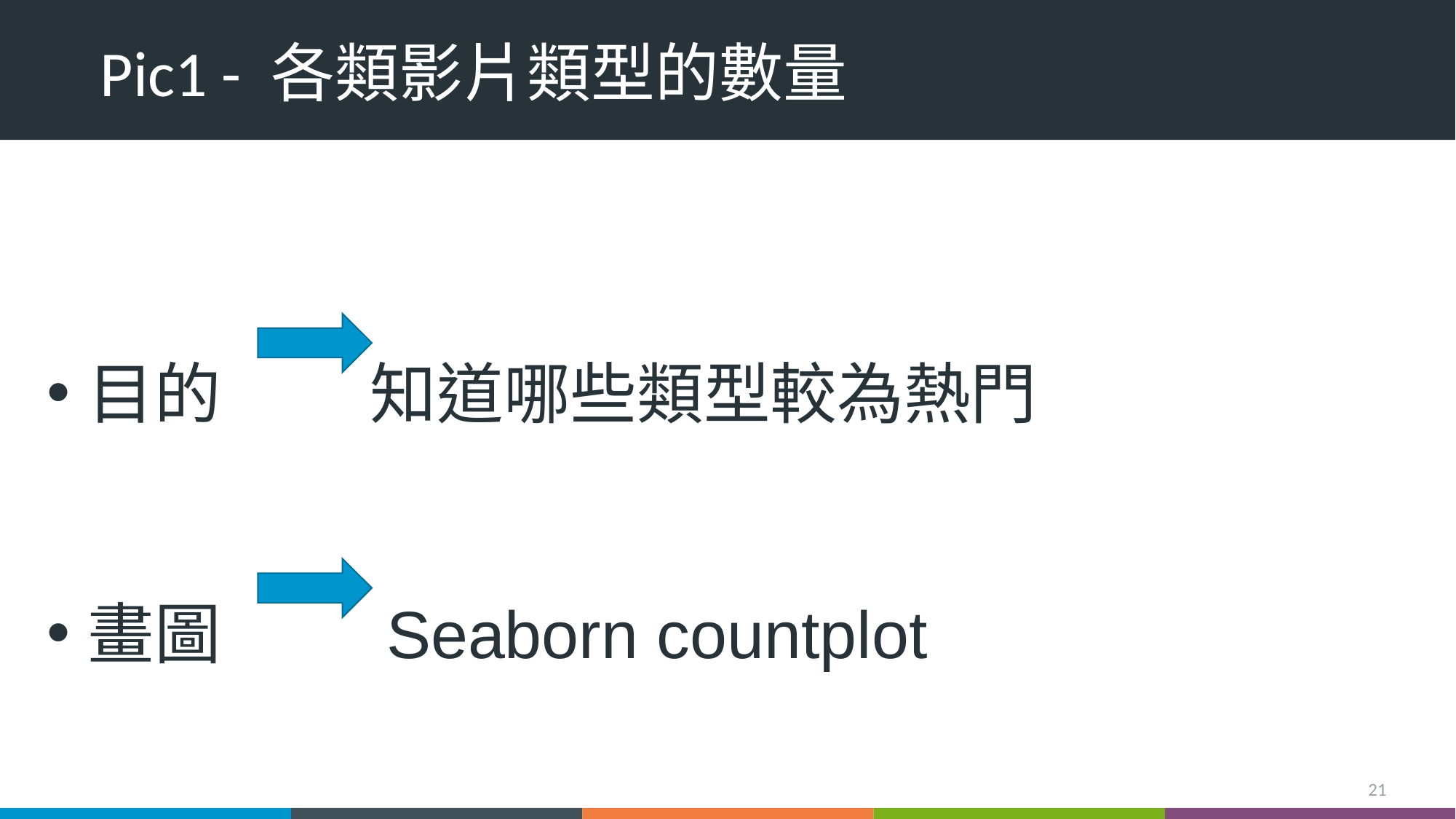

# Pic1 - 各類影片類型的數量
目的          知道哪些類型較為熱門
畫圖          Seaborn countplot

21